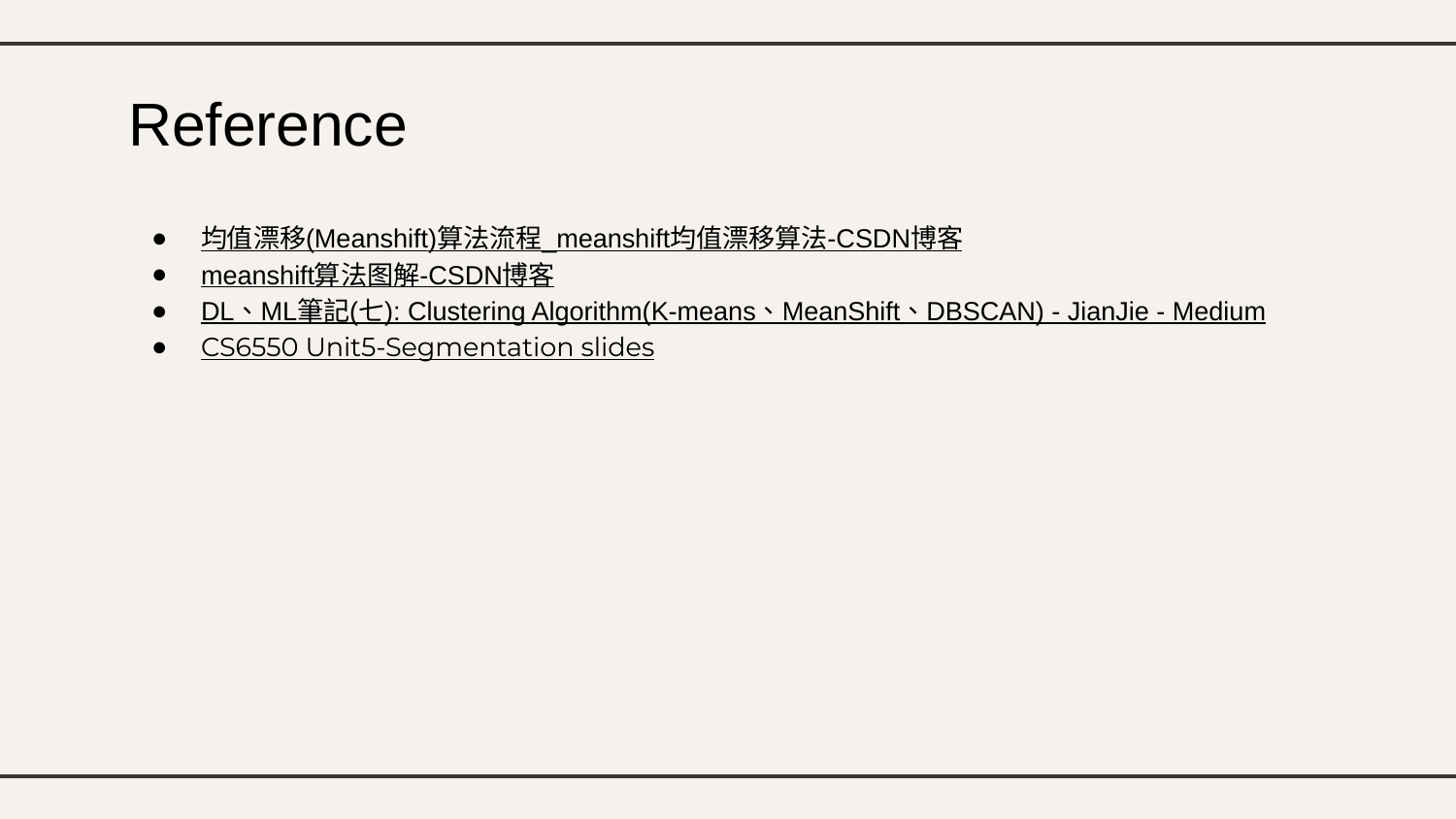

Reference
均值漂移(Meanshift)算法流程_meanshift均值漂移算法-CSDN博客
meanshift算法图解-CSDN博客
DL、ML筆記(七): Clustering Algorithm(K-means、MeanShift、DBSCAN) - JianJie - Medium
CS6550 Unit5-Segmentation slides